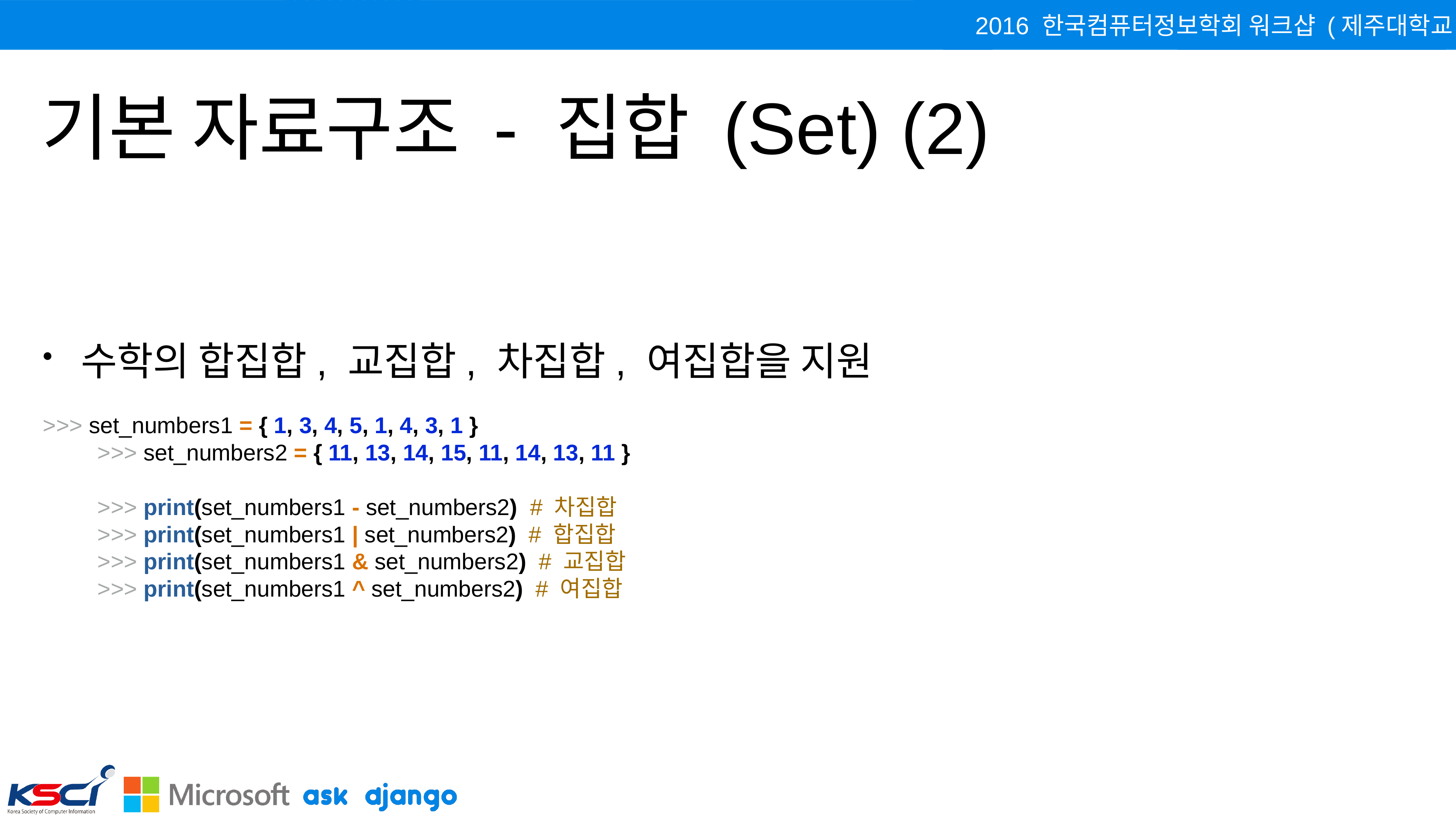

# 기본 자료구조 - 집합 (Set) (2)
수학의 합집합, 교집합, 차집합, 여집합을 지원
>>> set_numbers1 = { 1, 3, 4, 5, 1, 4, 3, 1 }
>>> set_numbers2 = { 11, 13, 14, 15, 11, 14, 13, 11 }

>>> print(set_numbers1 - set_numbers2)  # 차집합
>>> print(set_numbers1 | set_numbers2)  # 합집합
>>> print(set_numbers1 & set_numbers2)  # 교집합
>>> print(set_numbers1 ^ set_numbers2)  # 여집합